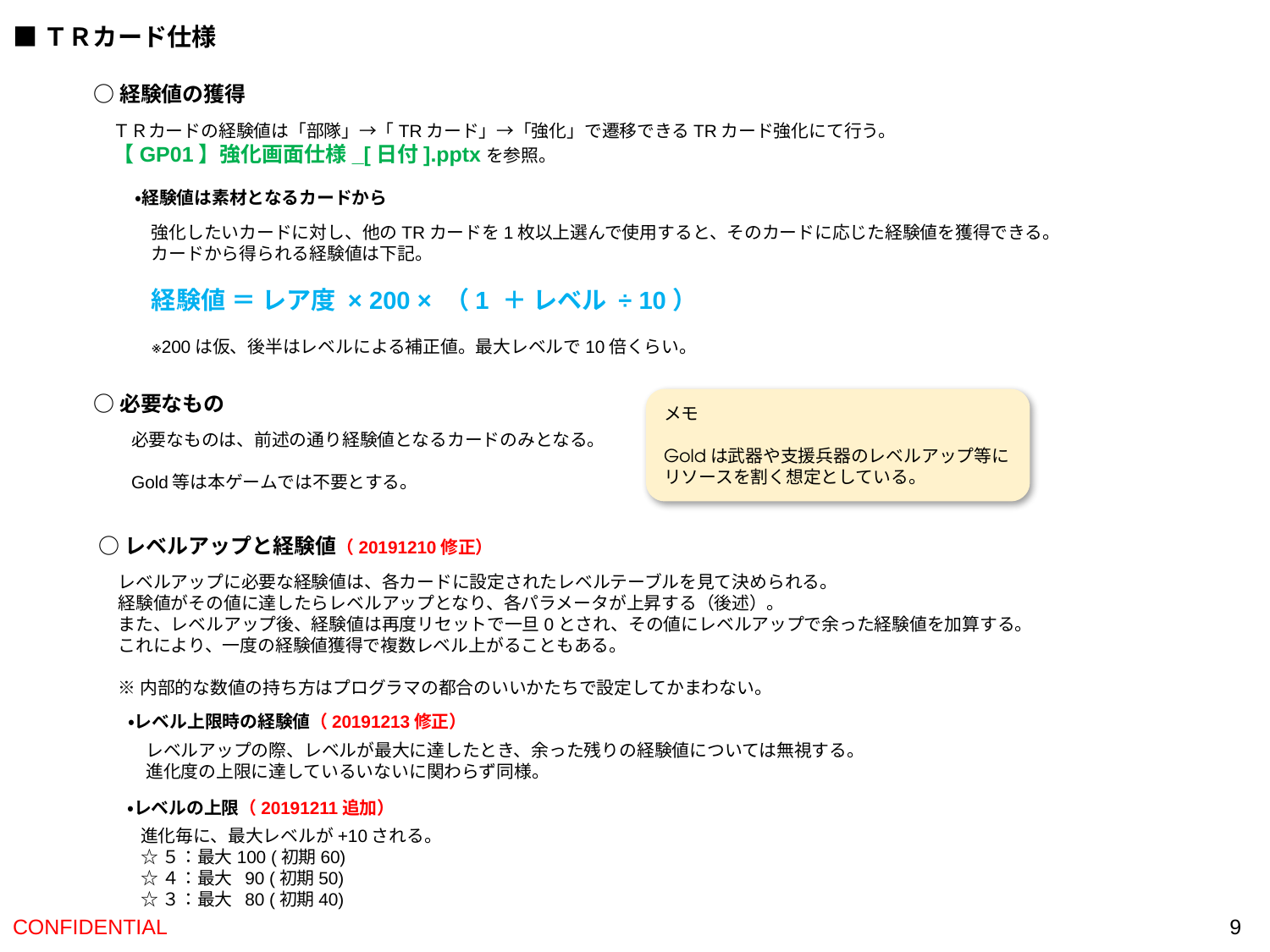

■ＴＲカード仕様
○経験値の獲得
ＴＲカードの経験値は「部隊」→「TRカード」→「強化」で遷移できるTRカード強化にて行う。
【GP01】強化画面仕様_[日付].pptxを参照。
・経験値は素材となるカードから
強化したいカードに対し、他のTRカードを1枚以上選んで使用すると、そのカードに応じた経験値を獲得できる。
カードから得られる経験値は下記。

経験値 ＝ レア度 × 200 × （1 ＋ レベル ÷ 10）

※200は仮、後半はレベルによる補正値。最大レベルで10倍くらい。
○必要なもの
メモ

Goldは武器や支援兵器のレベルアップ等にリソースを割く想定としている。
必要なものは、前述の通り経験値となるカードのみとなる。

Gold等は本ゲームでは不要とする。
○レベルアップと経験値（20191210修正）
レベルアップに必要な経験値は、各カードに設定されたレベルテーブルを見て決められる。
経験値がその値に達したらレベルアップとなり、各パラメータが上昇する（後述）。
また、レベルアップ後、経験値は再度リセットで一旦0とされ、その値にレベルアップで余った経験値を加算する。
これにより、一度の経験値獲得で複数レベル上がることもある。

※内部的な数値の持ち方はプログラマの都合のいいかたちで設定してかまわない。
・レベル上限時の経験値（20191213修正）
レベルアップの際、レベルが最大に達したとき、余った残りの経験値については無視する。
進化度の上限に達しているいないに関わらず同様。
・レベルの上限（20191211追加）
進化毎に、最大レベルが+10される。
☆５：最大100 (初期60)
☆４：最大  90 (初期50)
☆３：最大  80 (初期40)

9
CONFIDENTIAL